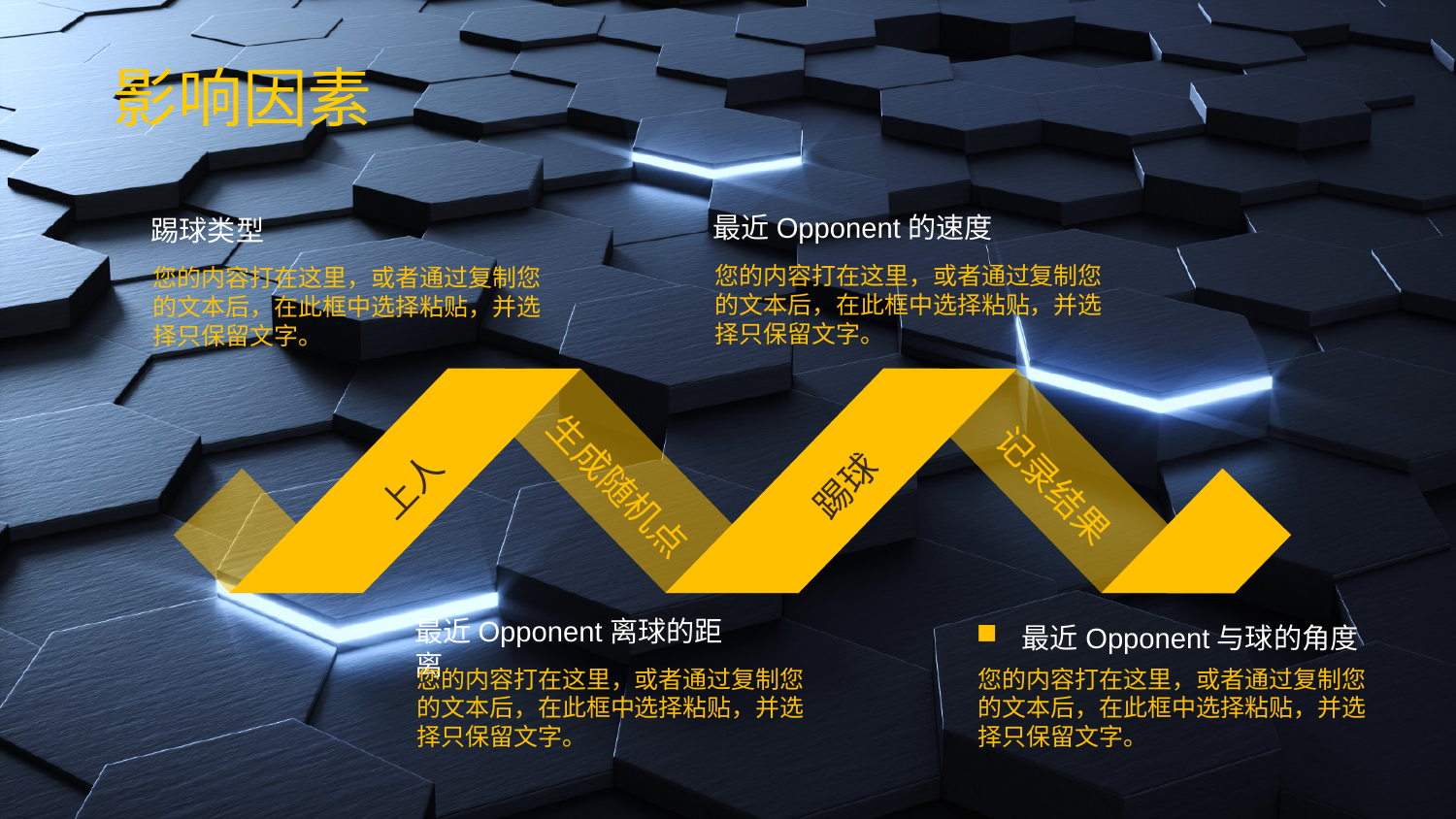

# 影响因素
最近Opponent的速度
踢球类型
您的内容打在这里，或者通过复制您的文本后，在此框中选择粘贴，并选择只保留文字。

您的内容打在这里，或者通过复制您的文本后，在此框中选择粘贴，并选择只保留文字。

上人
生成随机点
踢球
记录结果

最近Opponent离球的距离
最近Opponent与球的角度
您的内容打在这里，或者通过复制您的文本后，在此框中选择粘贴，并选择只保留文字。

您的内容打在这里，或者通过复制您的文本后，在此框中选择粘贴，并选择只保留文字。